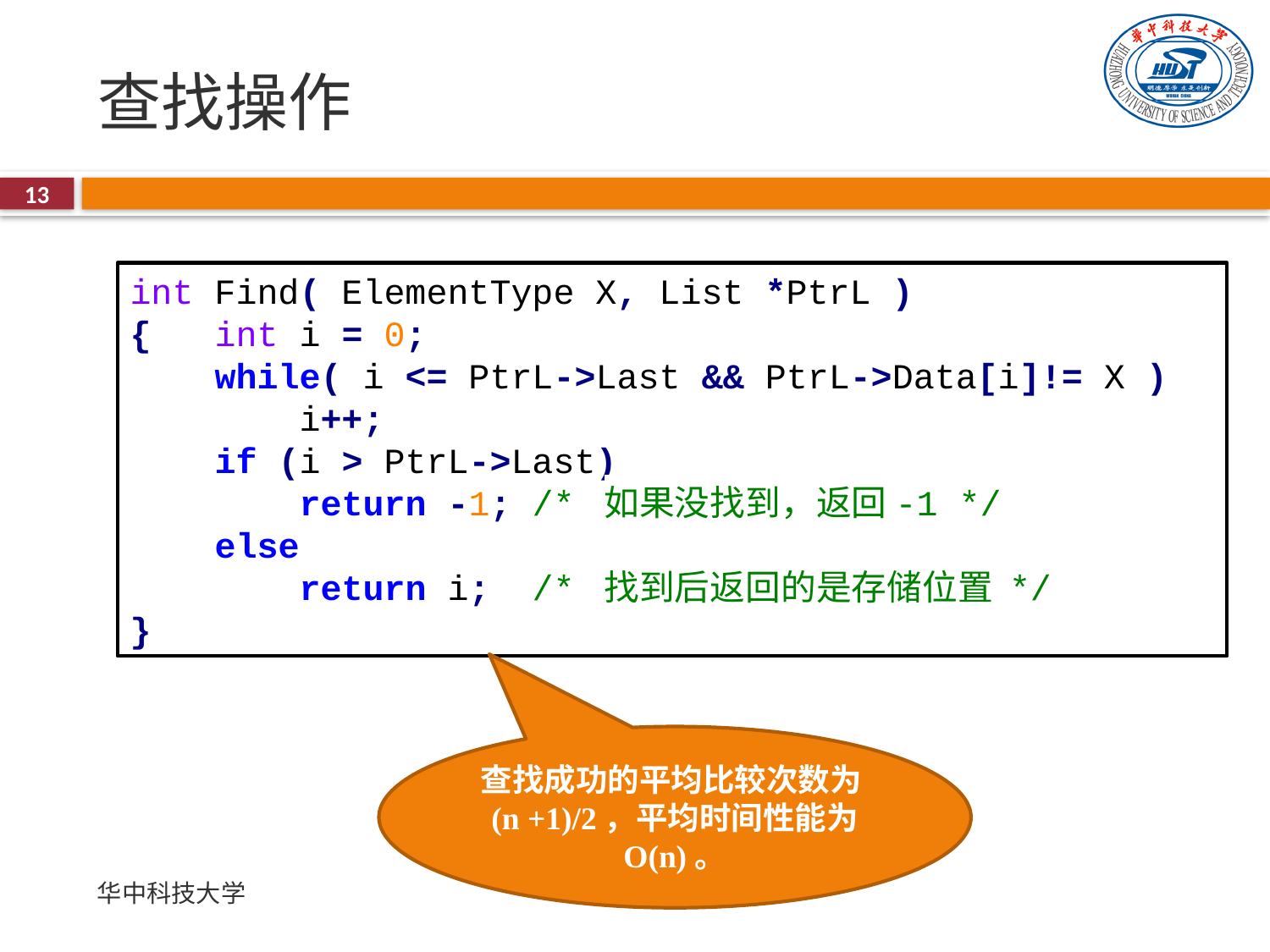

# 查找操作
13
int Find( ElementType X, List *PtrL )
{   int i = 0;
    while( i <= PtrL->Last && PtrL->Data[i]!= X )
        i++;
    if (i > PtrL->Last)
	  return -1; /* 如果没找到，返回-1 */
    else
	  return i;  /* 找到后返回的是存储位置 */
}
查找成功的平均比较次数为(n +1)/2，平均时间性能为 O(n)。
华中科技大学